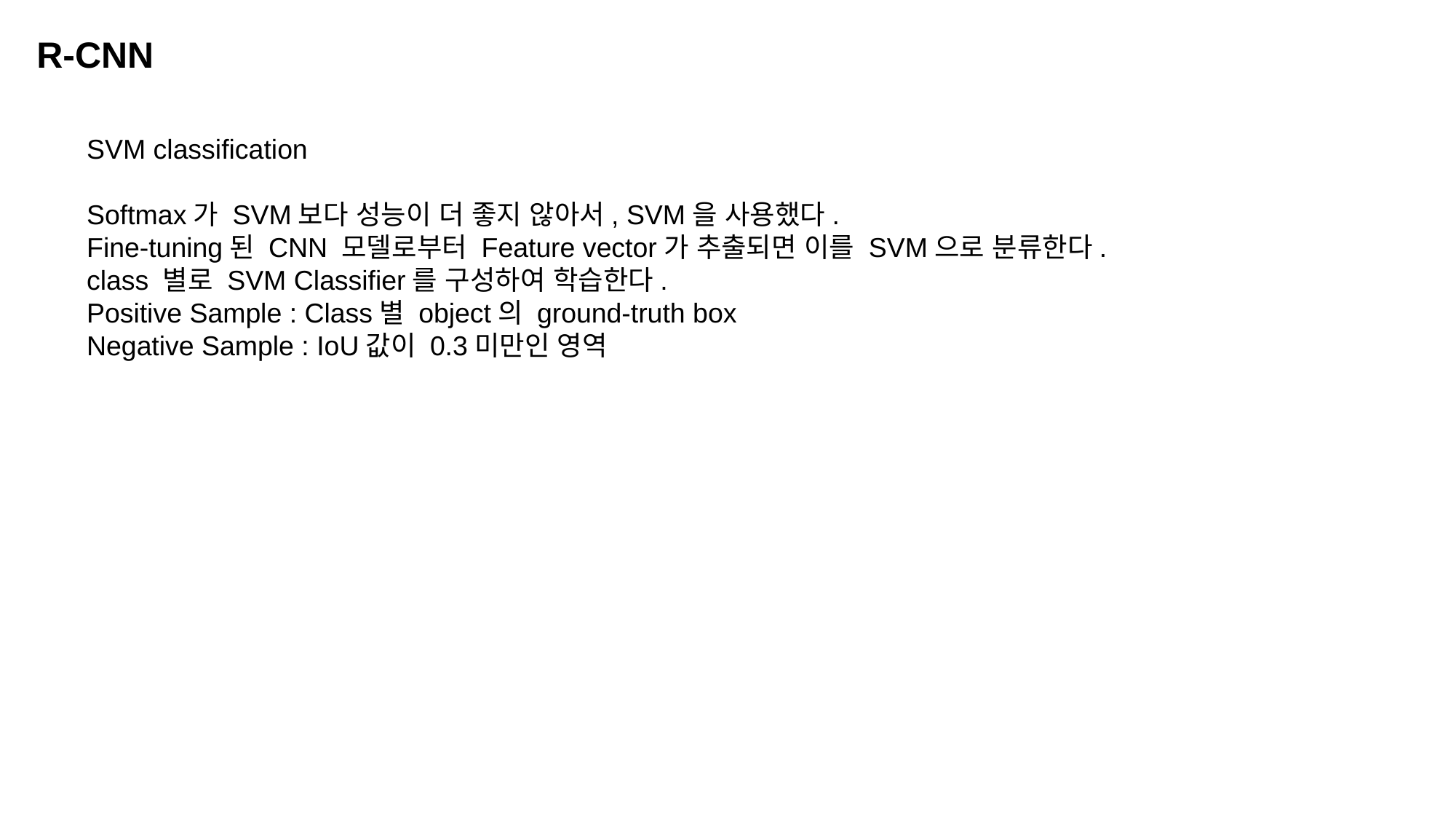

R-CNN
SVM classification
Softmax가 SVM보다 성능이 더 좋지 않아서, SVM을 사용했다.
Fine-tuning된 CNN 모델로부터 Feature vector가 추출되면 이를 SVM으로 분류한다.
class 별로 SVM Classifier를 구성하여 학습한다.
Positive Sample : Class별 object의 ground-truth box
Negative Sample : IoU값이 0.3미만인 영역